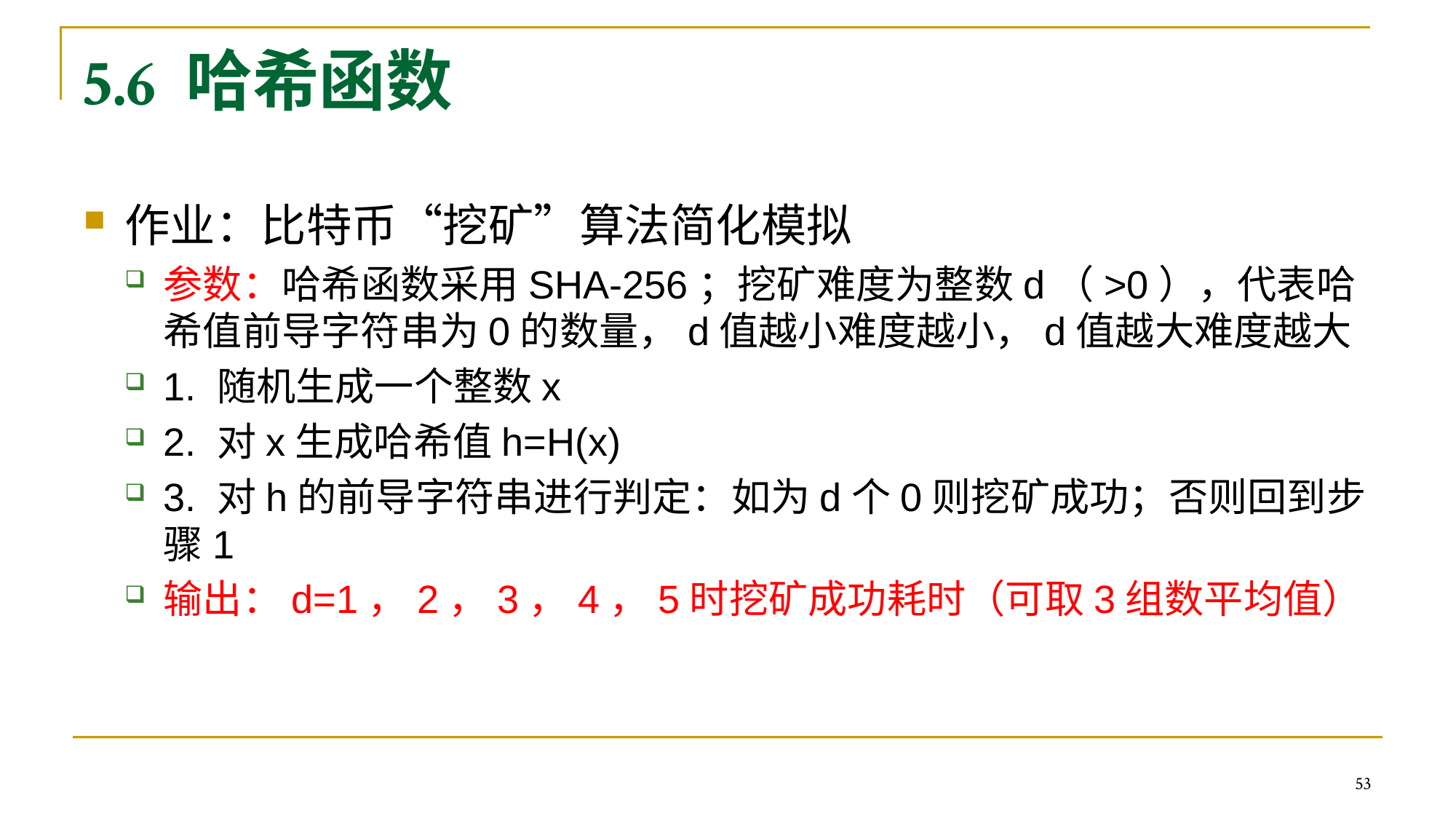

# 5.6 哈希函数
作业：比特币“挖矿”算法简化模拟
参数：哈希函数采用SHA-256；挖矿难度为整数d（>0），代表哈希值前导字符串为0的数量，d值越小难度越小，d值越大难度越大
1. 随机生成一个整数x
2. 对x生成哈希值h=H(x)
3. 对h的前导字符串进行判定：如为d个0则挖矿成功；否则回到步骤1
输出：d=1，2，3，4，5时挖矿成功耗时（可取3组数平均值）

53